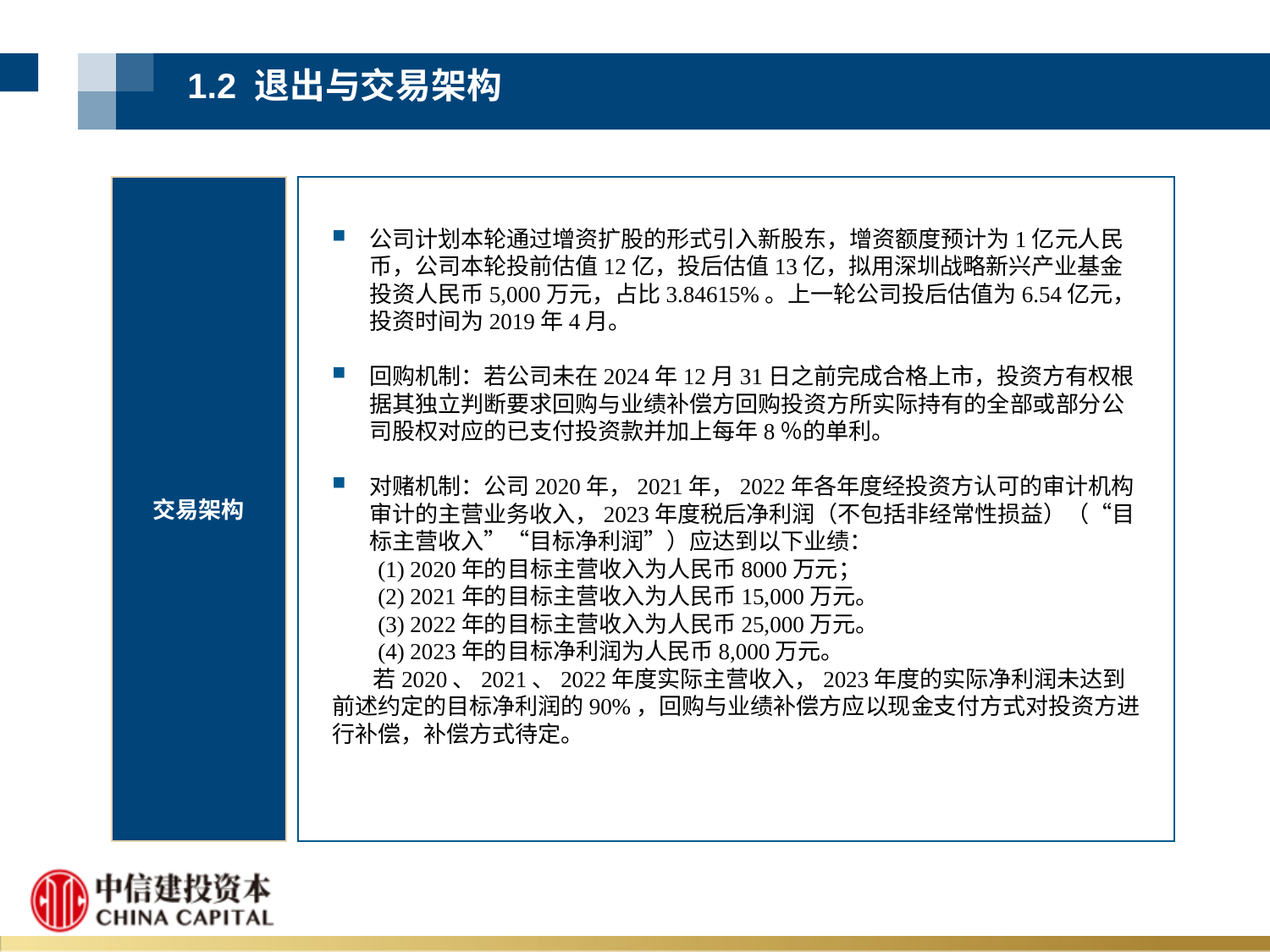

1.2 退出与交易架构
1.2 退出与交易架构
交易架构

公司计划本轮通过增资扩股的形式引入新股东，增资额度预计为1亿元人民币，公司本轮投前估值12亿，投后估值13亿，拟用深圳战略新兴产业基金投资人民币5,000万元，占比3.84615%。上一轮公司投后估值为6.54亿元，投资时间为2019年4月。

回购机制：若公司未在2024年12月31日之前完成合格上市，投资方有权根据其独立判断要求回购与业绩补偿方回购投资方所实际持有的全部或部分公司股权对应的已支付投资款并加上每年8％的单利。

对赌机制：公司2020年，2021年，2022年各年度经投资方认可的审计机构审计的主营业务收入，2023年度税后净利润（不包括非经常性损益）（“目标主营收入”“目标净利润”）应达到以下业绩：
        (1) 2020年的目标主营收入为人民币8000万元；
        (2) 2021年的目标主营收入为人民币15,000万元。
        (3) 2022年的目标主营收入为人民币25,000万元。
        (4) 2023年的目标净利润为人民币8,000万元。
       若2020、2021、2022年度实际主营收入，2023年度的实际净利润未达到前述约定的目标净利润的90%，回购与业绩补偿方应以现金支付方式对投资方进行补偿，补偿方式待定。